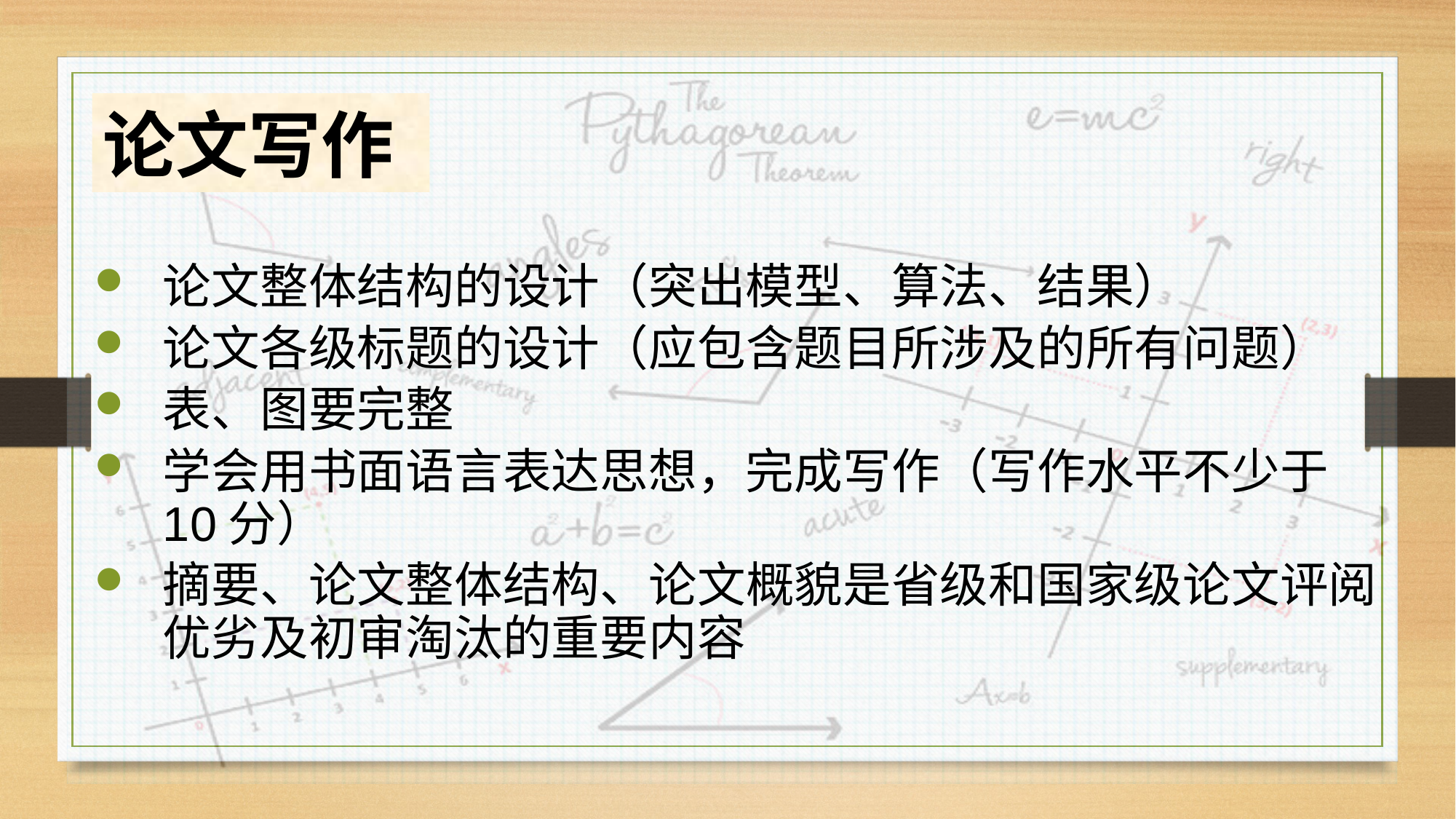

论文写作
论文整体结构的设计（突出模型、算法、结果）
论文各级标题的设计（应包含题目所涉及的所有问题）
表、图要完整
学会用书面语言表达思想，完成写作（写作水平不少于10分）
摘要、论文整体结构、论文概貌是省级和国家级论文评阅优劣及初审淘汰的重要内容